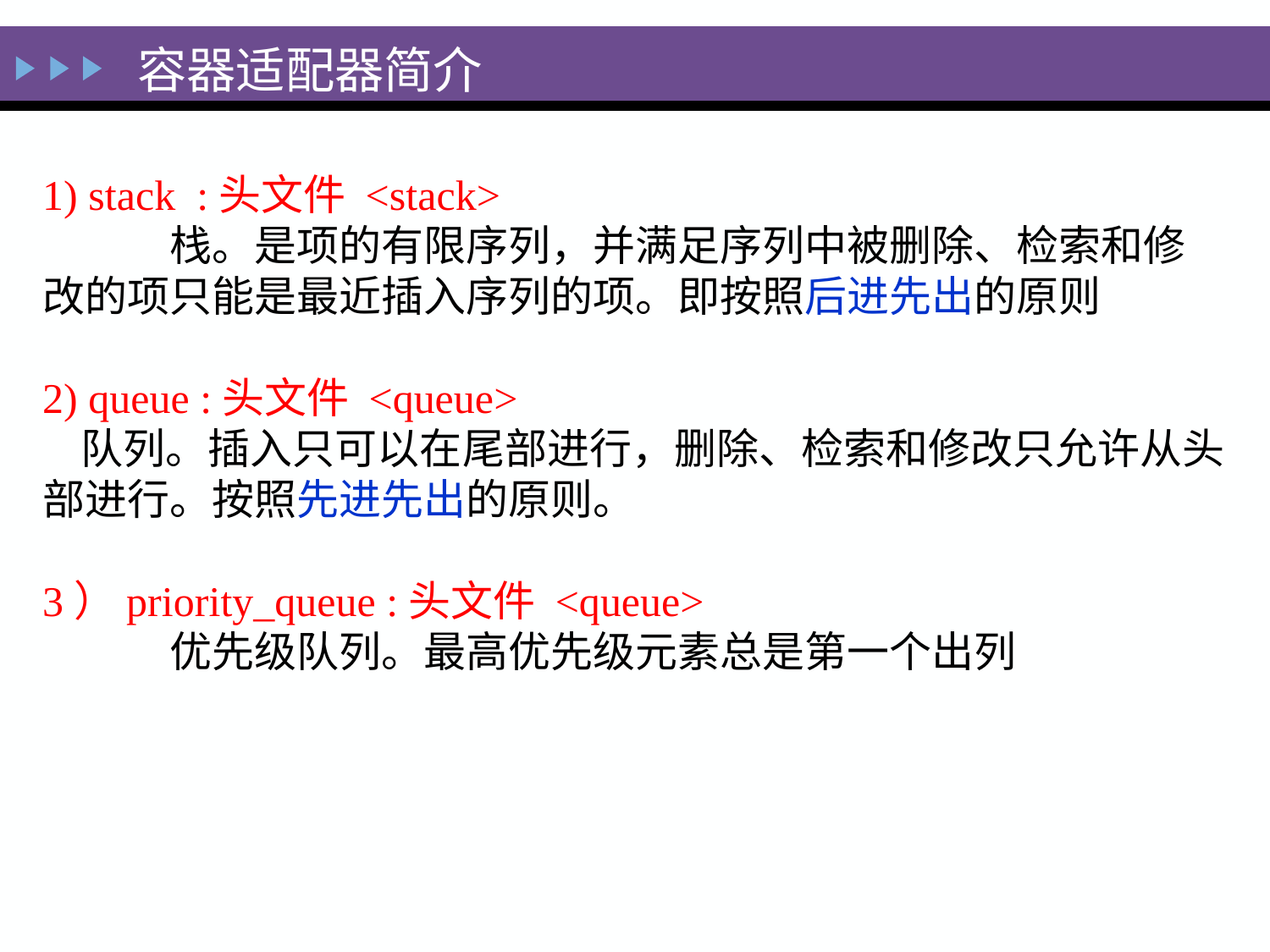

容器适配器简介
1) stack  :头文件 <stack>
	栈。是项的有限序列，并满足序列中被删除、检索和修改的项只能是最近插入序列的项。即按照后进先出的原则

2) queue :头文件 <queue>
   队列。插入只可以在尾部进行，删除、检索和修改只允许从头部进行。按照先进先出的原则。

3）priority_queue :头文件 <queue>
	优先级队列。最高优先级元素总是第一个出列